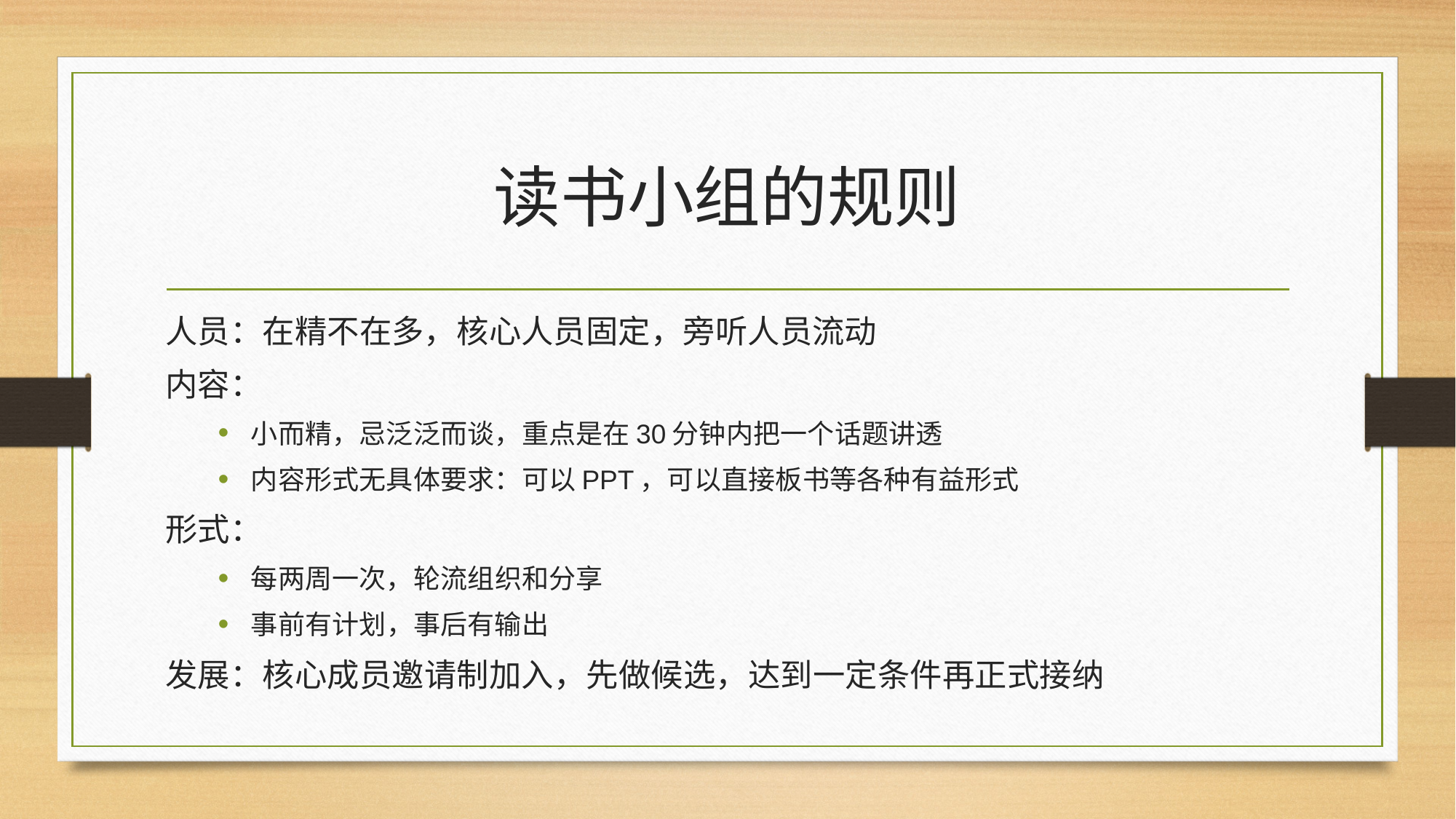

# 读书小组的规则
人员：在精不在多，核心人员固定，旁听人员流动
内容：
小而精，忌泛泛而谈，重点是在30分钟内把一个话题讲透
内容形式无具体要求：可以PPT，可以直接板书等各种有益形式
形式：
每两周一次，轮流组织和分享
事前有计划，事后有输出
发展：核心成员邀请制加入，先做候选，达到一定条件再正式接纳